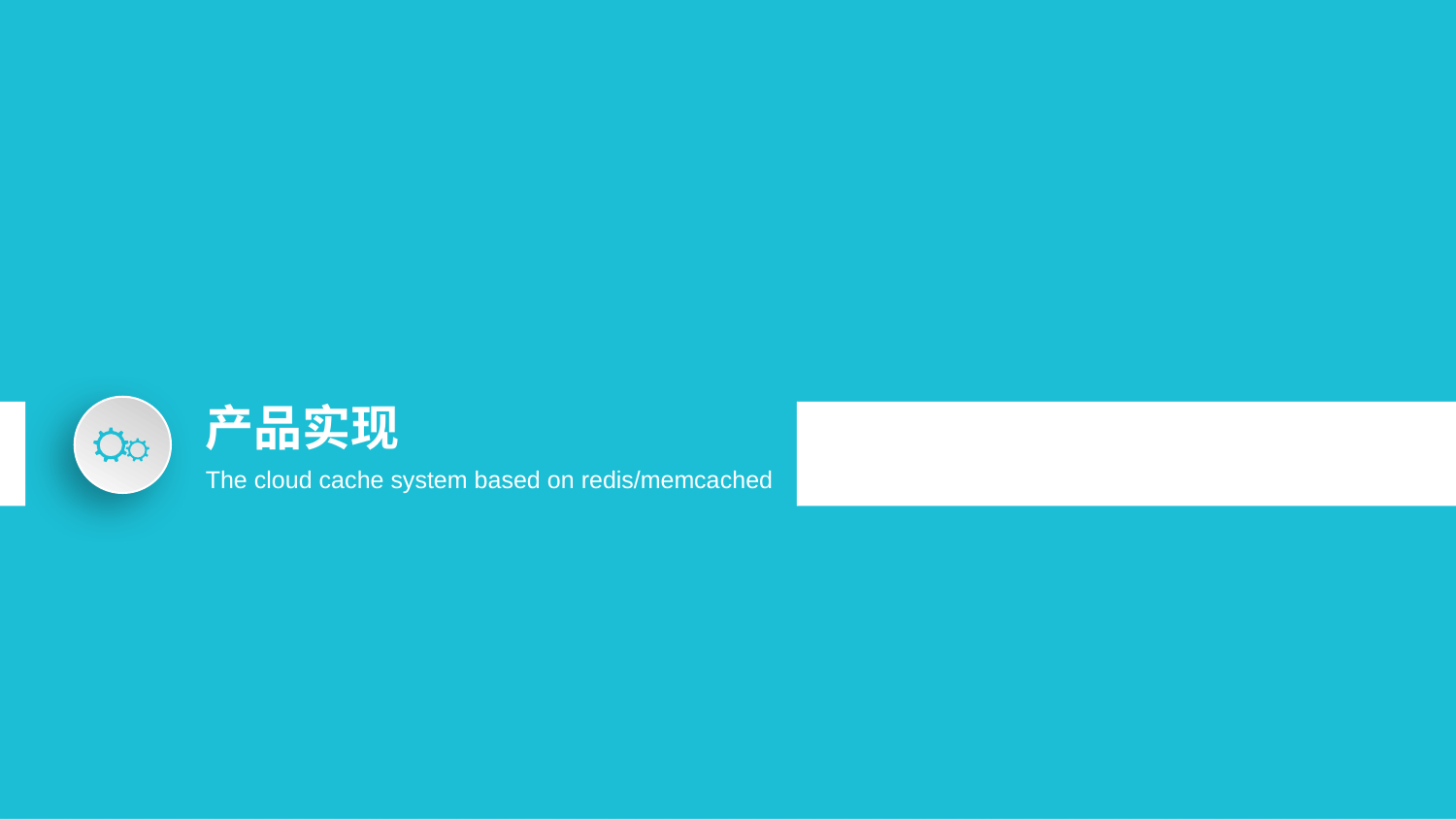

产品实现

The cloud cache system based on redis/memcached
13